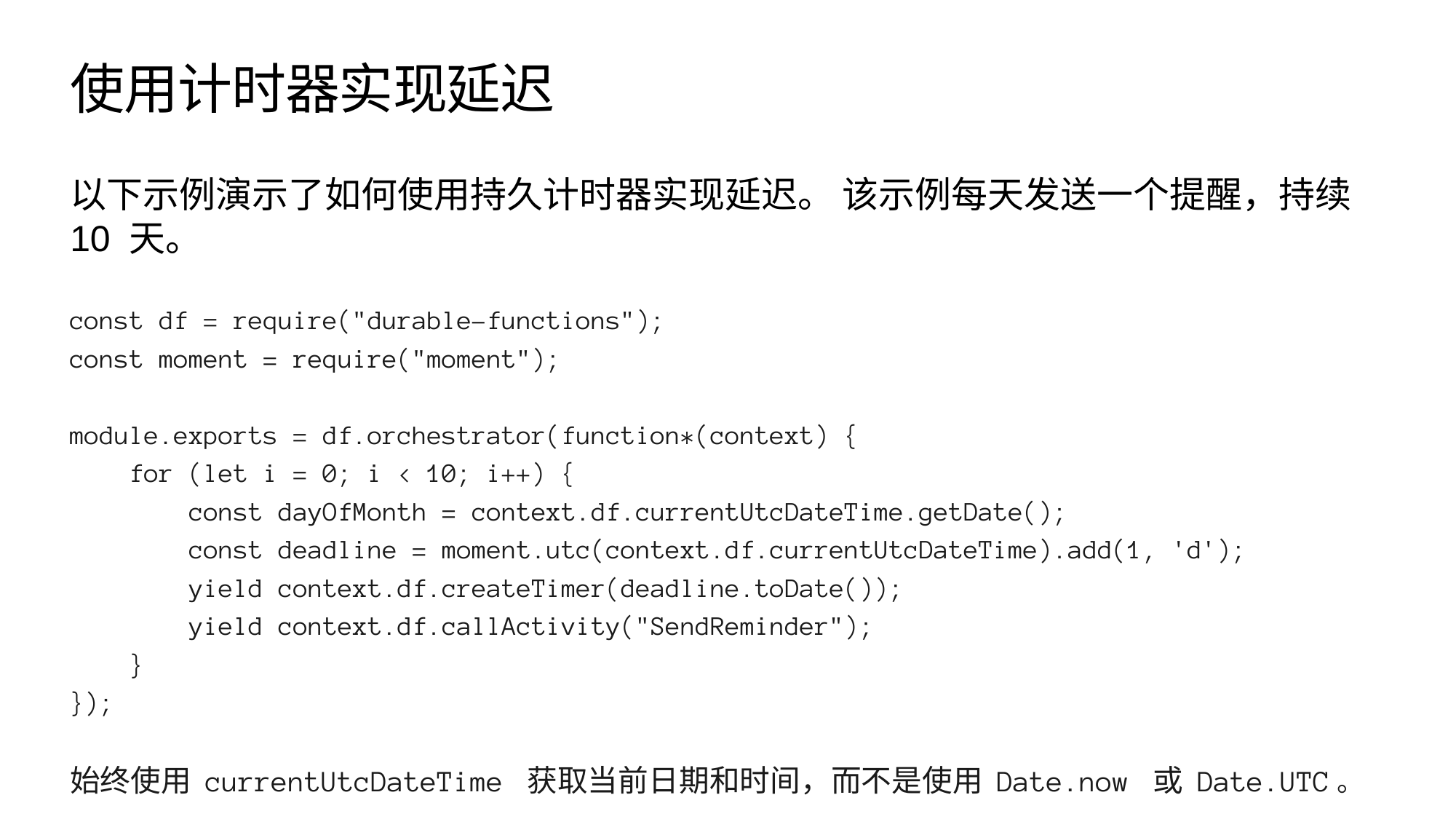

# 使用计时器实现延迟
以下示例演示了如何使用持久计时器实现延迟。 该示例每天发送一个提醒，持续 10 天。

const df = require("durable-functions");
const moment = require("moment");

module.exports = df.orchestrator(function*(context) {
    for (let i = 0; i < 10; i++) {
        const dayOfMonth = context.df.currentUtcDateTime.getDate();
        const deadline = moment.utc(context.df.currentUtcDateTime).add(1, 'd');
        yield context.df.createTimer(deadline.toDate());
        yield context.df.callActivity("SendReminder");
    }
});

始终使用 currentUtcDateTime 获取当前日期和时间，而不是使用 Date.now 或 Date.UTC。